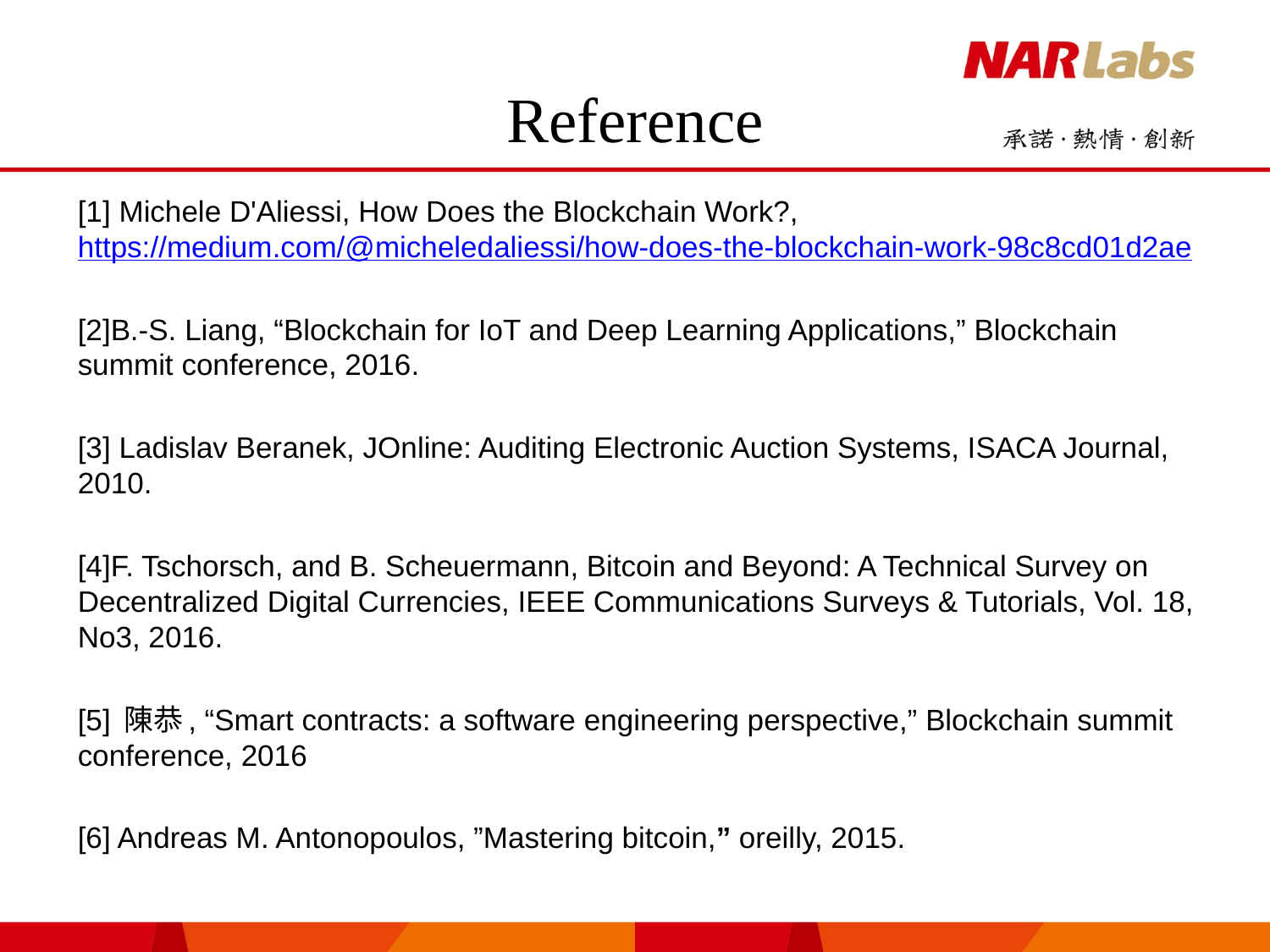

# Reference
[1] Michele D'Aliessi, How Does the Blockchain Work?, https://medium.com/@micheledaliessi/how-does-the-blockchain-work-98c8cd01d2ae

[2]B.-S. Liang, “Blockchain for IoT and Deep Learning Applications,” Blockchain summit conference, 2016.

[3] Ladislav Beranek, JOnline: Auditing Electronic Auction Systems, ISACA Journal, 2010.

[4]F. Tschorsch, and B. Scheuermann, Bitcoin and Beyond: A Technical Survey on Decentralized Digital Currencies, IEEE Communications Surveys & Tutorials, Vol. 18, No3, 2016.

[5] 陳恭, “Smart contracts: a software engineering perspective,” Blockchain summit conference, 2016

[6] Andreas M. Antonopoulos, ”Mastering bitcoin,” oreilly, 2015.